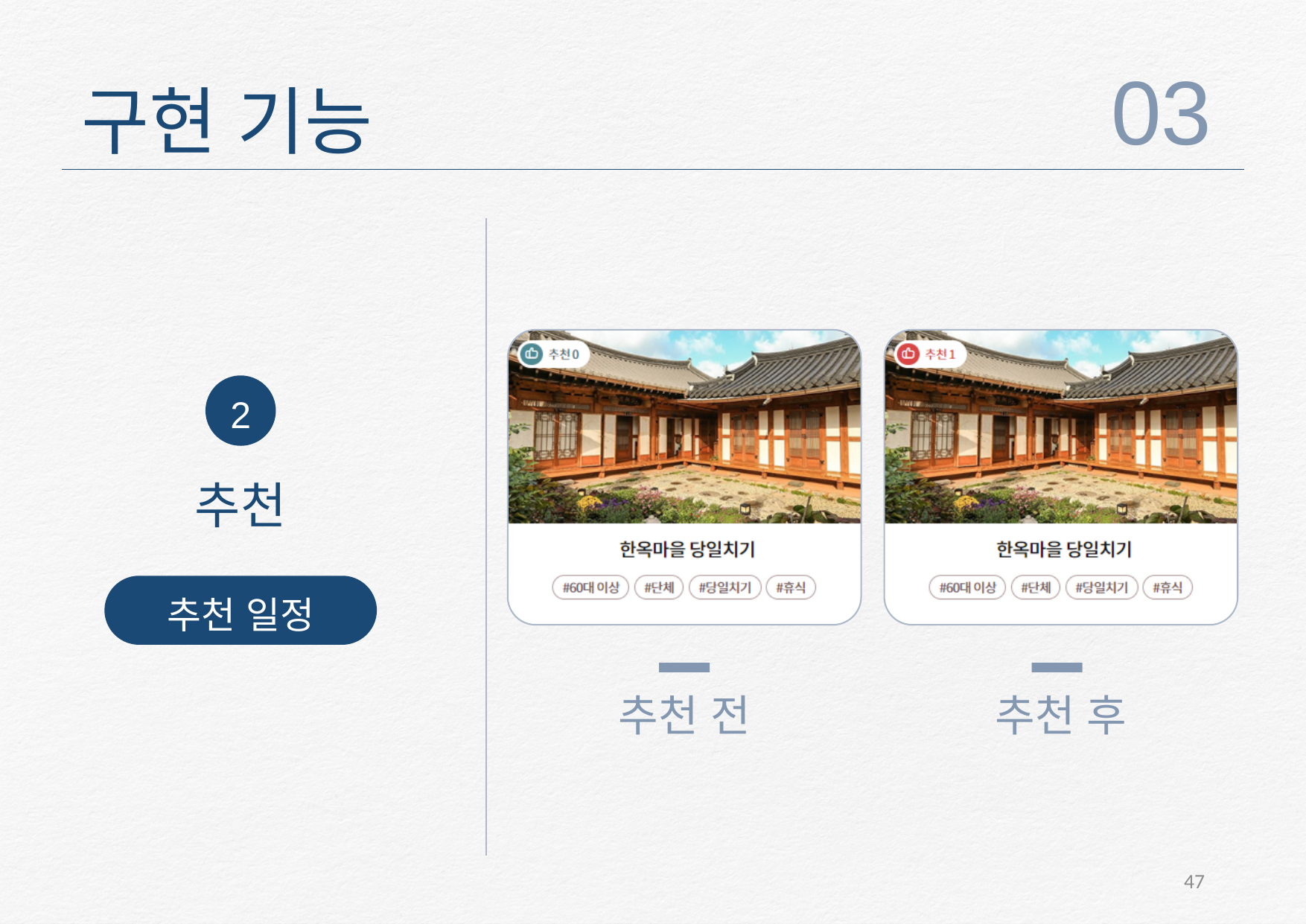

03
구현 기능
2
추천
추천 일정

추천 전

추천 후
47